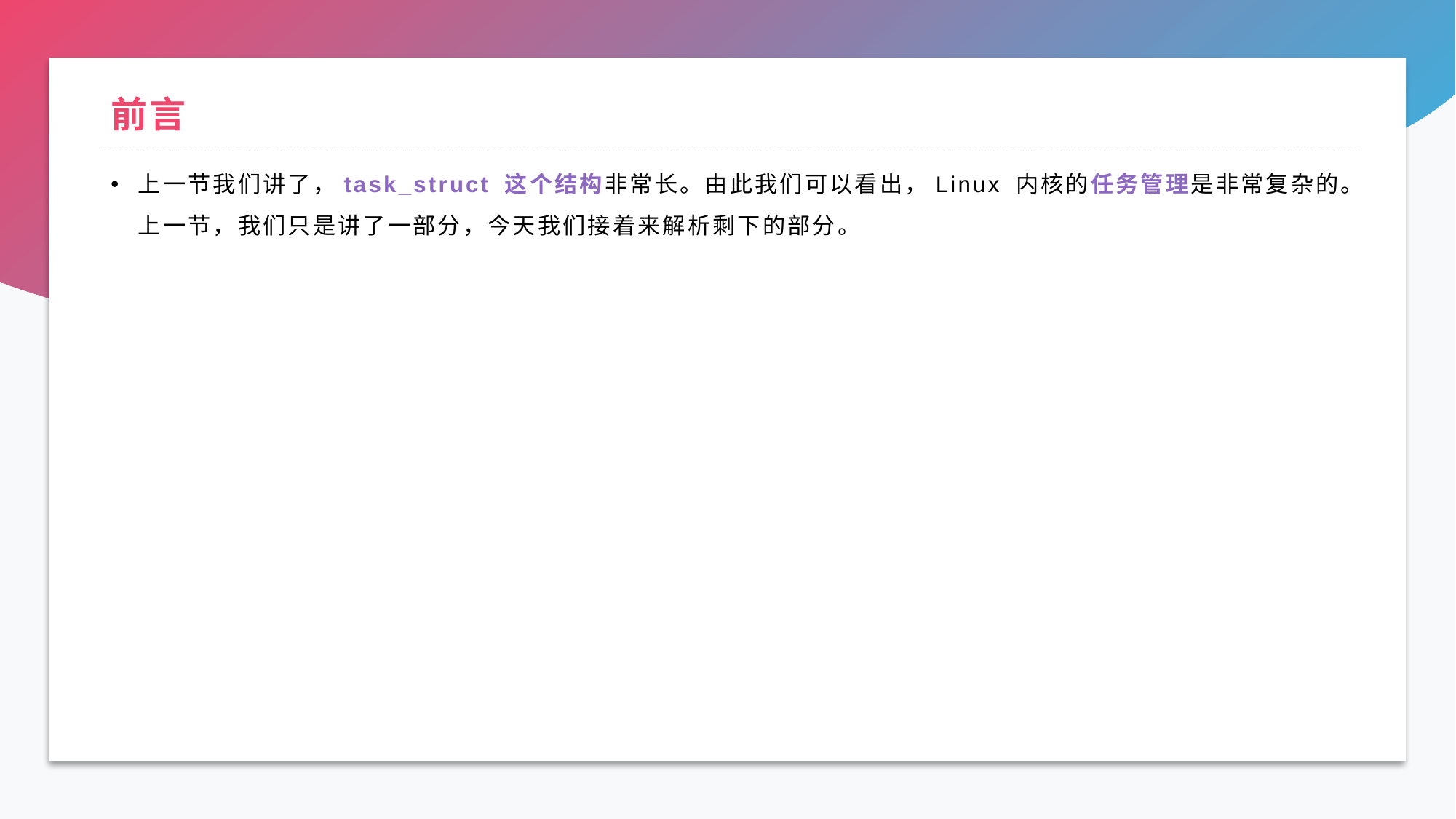

# 前言
上一节我们讲了，task_struct 这个结构非常长。由此我们可以看出，Linux 内核的任务管理是非常复杂的。上一节，我们只是讲了一部分，今天我们接着来解析剩下的部分。